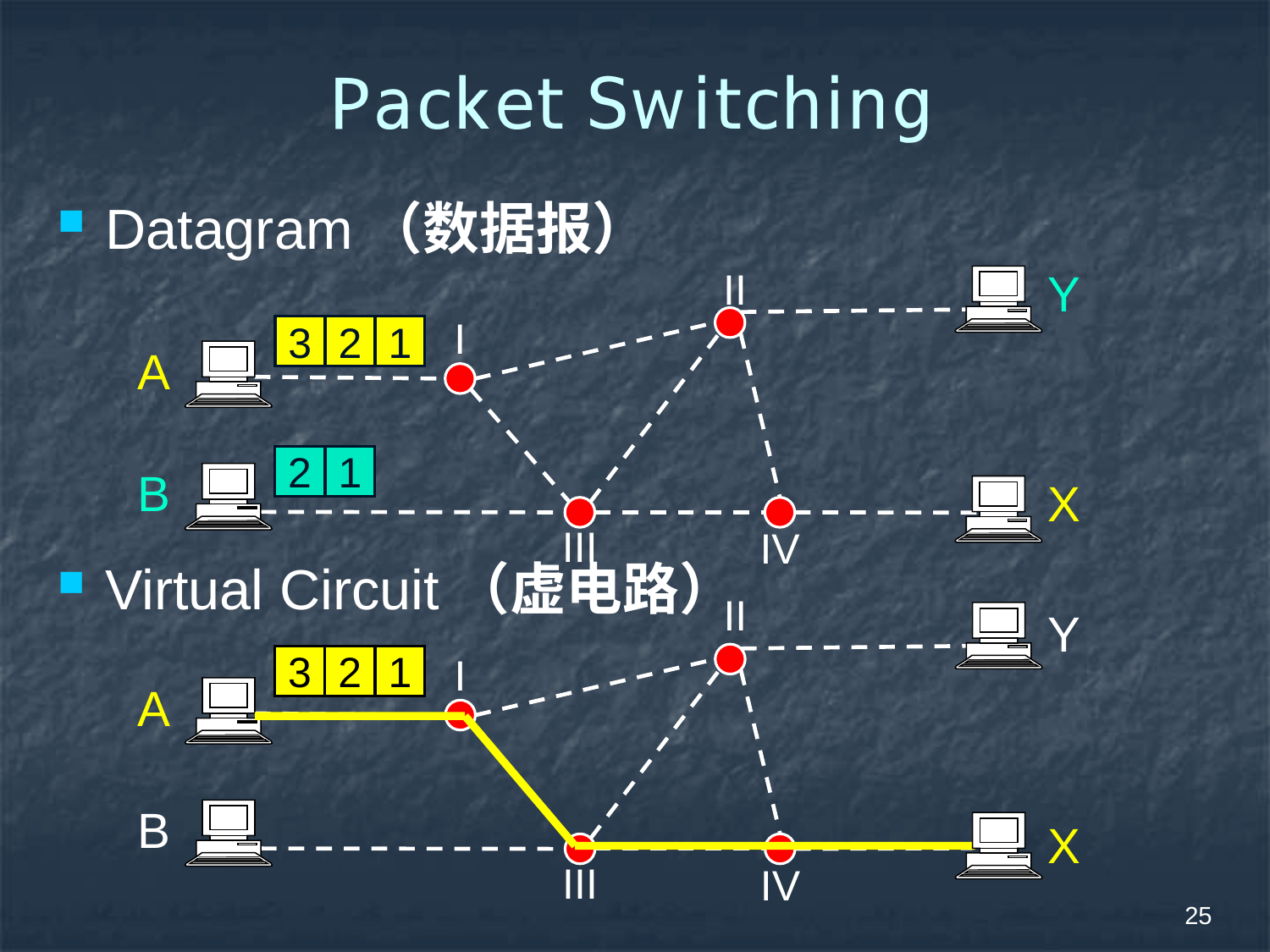

# Packet Switching
Datagram（数据报）

Virtual Circuit（虚电路）
II
Y

I

3
2
1
A

2
1
B

X

III
IV
II
Y

I

3
2
1
A

B

X

III
IV
25